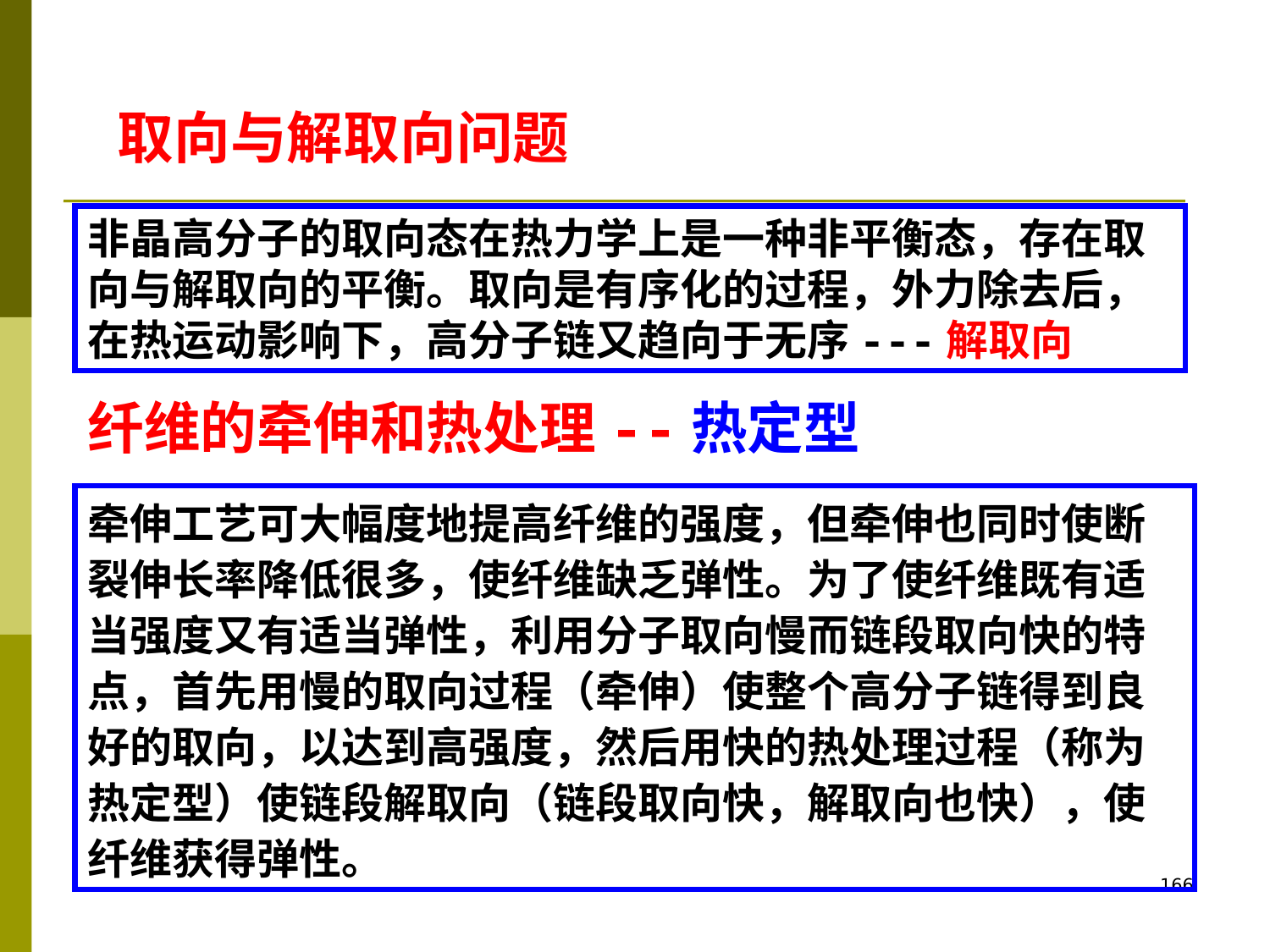

取向与解取向问题
非晶高分子的取向态在热力学上是一种非平衡态，存在取向与解取向的平衡。取向是有序化的过程，外力除去后，在热运动影响下，高分子链又趋向于无序---解取向
纤维的牵伸和热处理--热定型
牵伸工艺可大幅度地提高纤维的强度，但牵伸也同时使断裂伸长率降低很多，使纤维缺乏弹性。为了使纤维既有适当强度又有适当弹性，利用分子取向慢而链段取向快的特点，首先用慢的取向过程（牵伸）使整个高分子链得到良好的取向，以达到高强度，然后用快的热处理过程（称为热定型）使链段解取向（链段取向快，解取向也快），使纤维获得弹性。
166